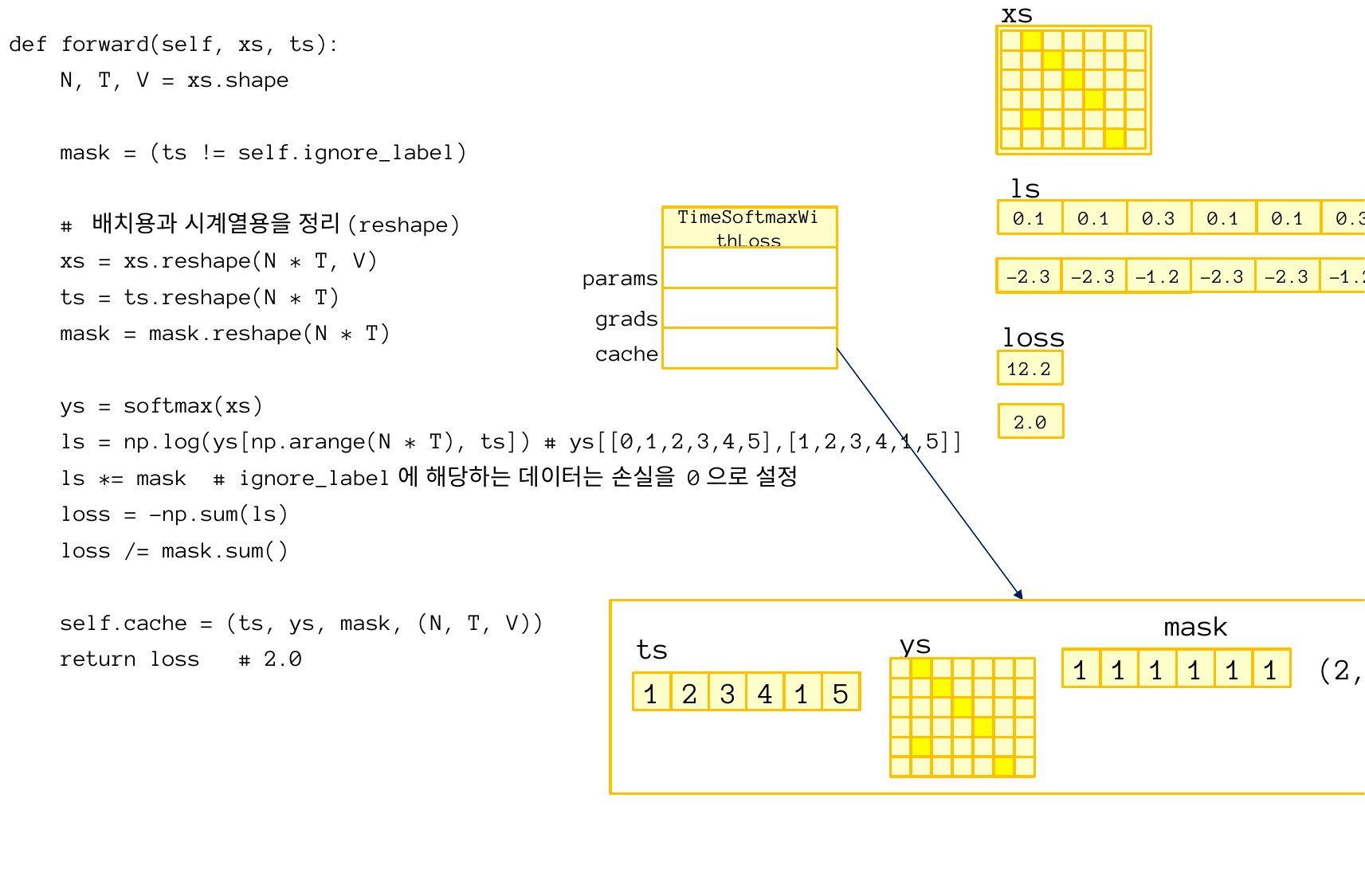

xs
    def forward(self, xs, ts):
        N, T, V = xs.shape

        mask = (ts != self.ignore_label)

        # 배치용과 시계열용을 정리(reshape)
        xs = xs.reshape(N * T, V)
        ts = ts.reshape(N * T)
        mask = mask.reshape(N * T)

        ys = softmax(xs)
        ls = np.log(ys[np.arange(N * T), ts]) # ys[[0,1,2,3,4,5],[1,2,3,4,1,5]]
        ls *= mask  # ignore_label에 해당하는 데이터는 손실을 0으로 설정
        loss = -np.sum(ls)
        loss /= mask.sum()

        self.cache = (ts, ys, mask, (N, T, V))
        return loss   # 2.0

ls
0.1
0.1
0.3
0.1
0.1
0.3
TimeSoftmaxWithLoss

params
-2.3
-2.3
-1.2
-2.3
-2.3
-1.2

grads
loss
cache

12.2
2.0
mask

ys
ts
(2,3,7)
1
1
1
1
1
1

1
2
3
4
1
5